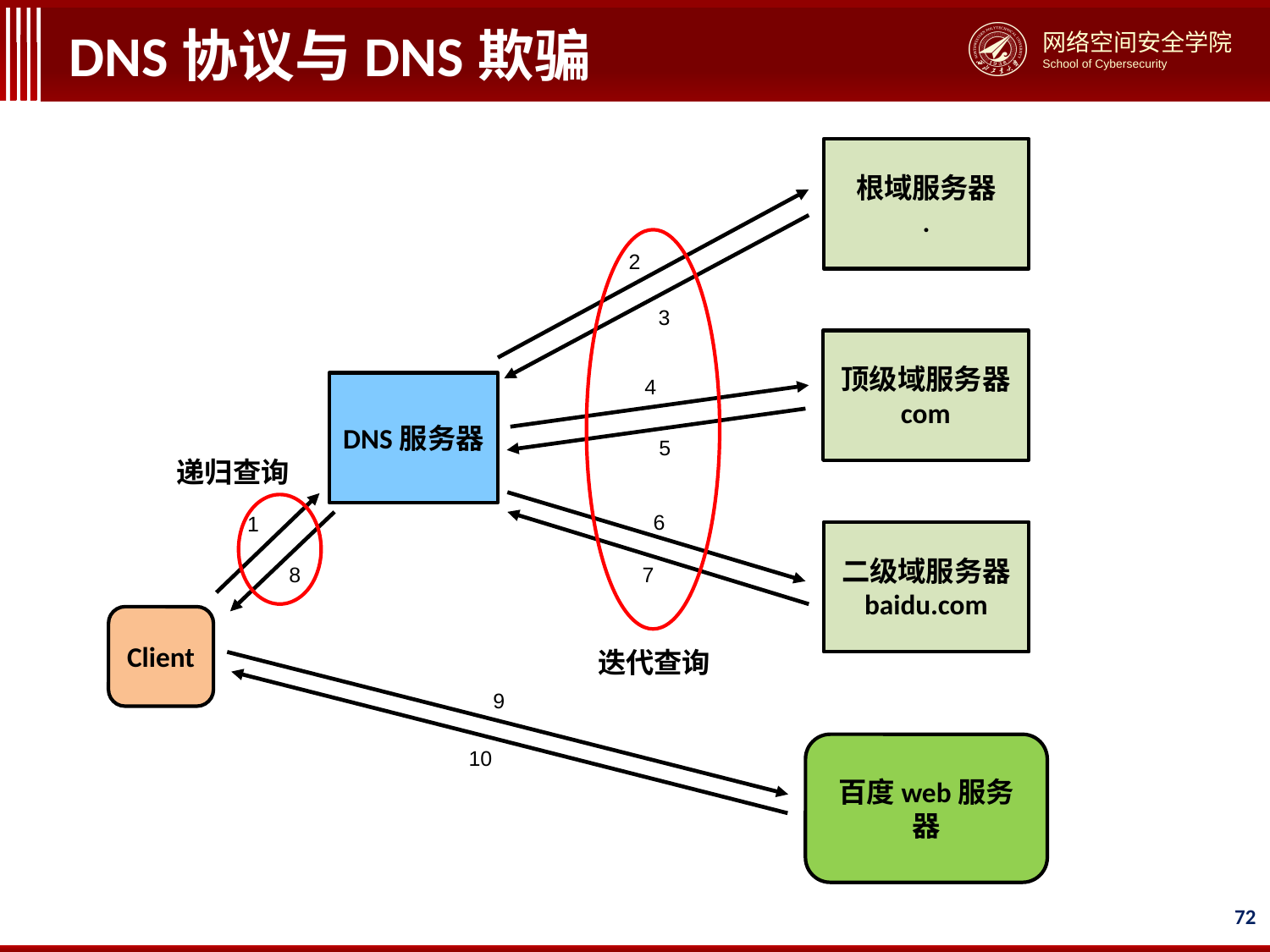

# DNS协议与DNS欺骗
根域服务器
.

2
3
顶级域服务器
com
4
DNS服务器
5
递归查询

6
1
二级域服务器
baidu.com
8
7
Client
迭代查询
9
百度web服务器
10